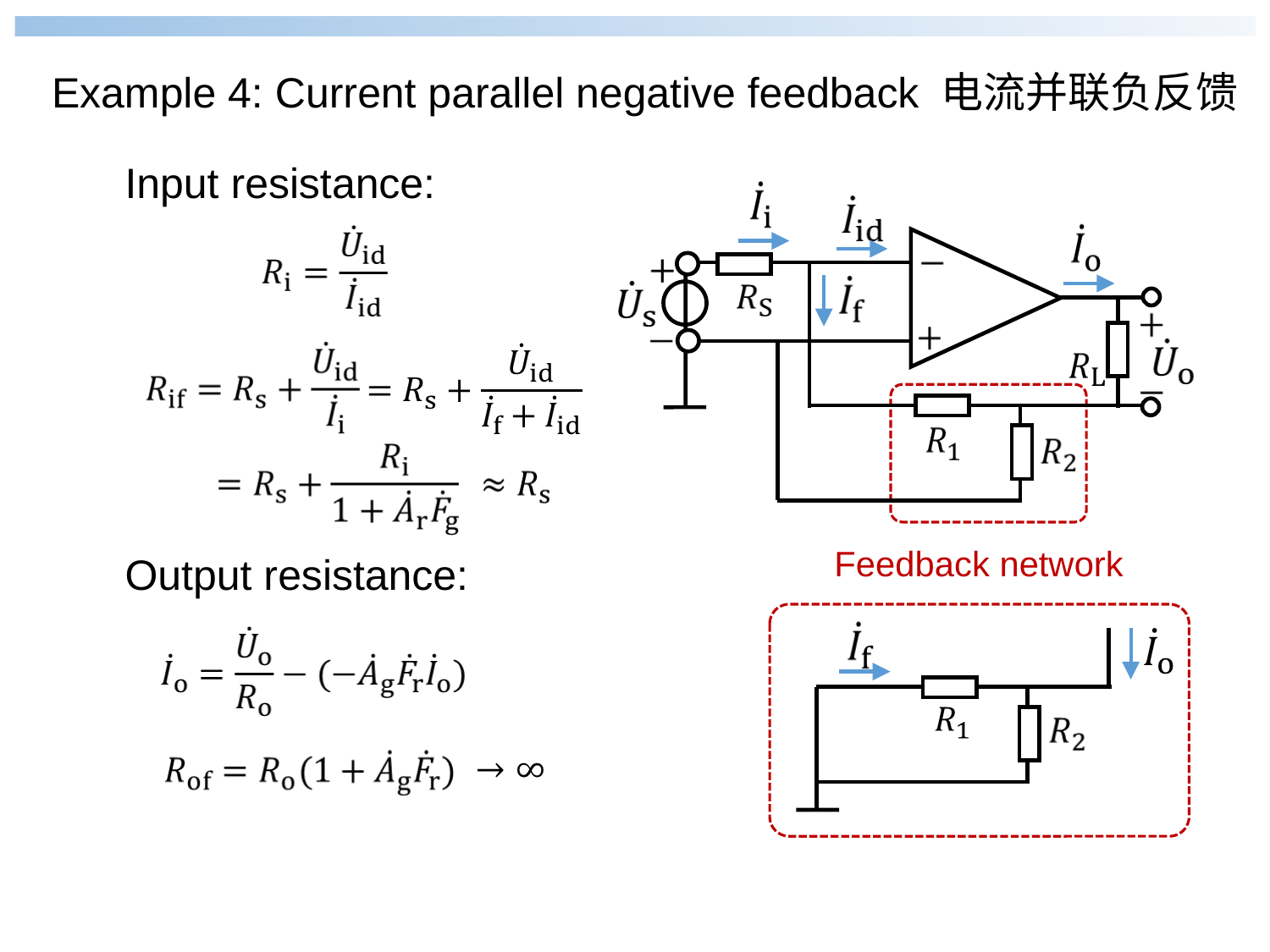

Example 4: Current parallel negative feedback 电流并联负反馈
Input resistance:

Feedback network
Output resistance: